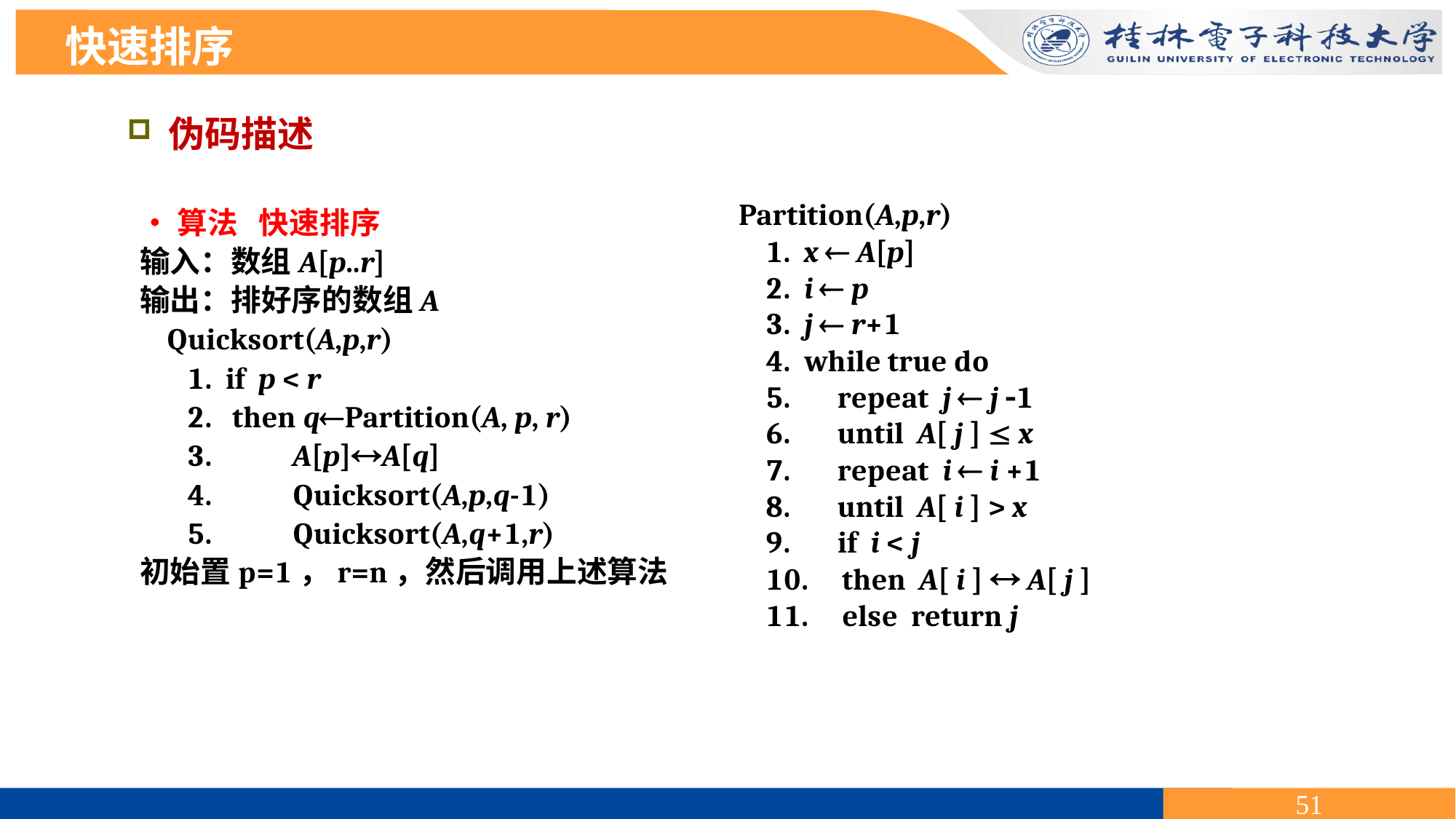

快速排序
伪码描述
•算法   快速排序
Partition(A,p,r)
    1.  x ← A[p]
    2.  i ← p
    3.  j ← r+1
    4.  while true do
    5.       repeat  j ← j −1
    6.       until  A[ j ] ≤ x
    7.       repeat  i ← i +1
    8.       until  A[ i ] > x
    9.       if  i < j
    10.     then  A[ i ] ↔ A[ j ]
    11.     else  return j
输入：数组A[p..r]
输出：排好序的数组A
    Quicksort(A,p,r)
       1.  if  p < r
       2.   then q←Partition(A, p, r)
       3.            A[p]↔A[q]
       4.            Quicksort(A,p,q-1)
       5.            Quicksort(A,q+1,r)
初始置p=1，r=n，然后调用上述算法